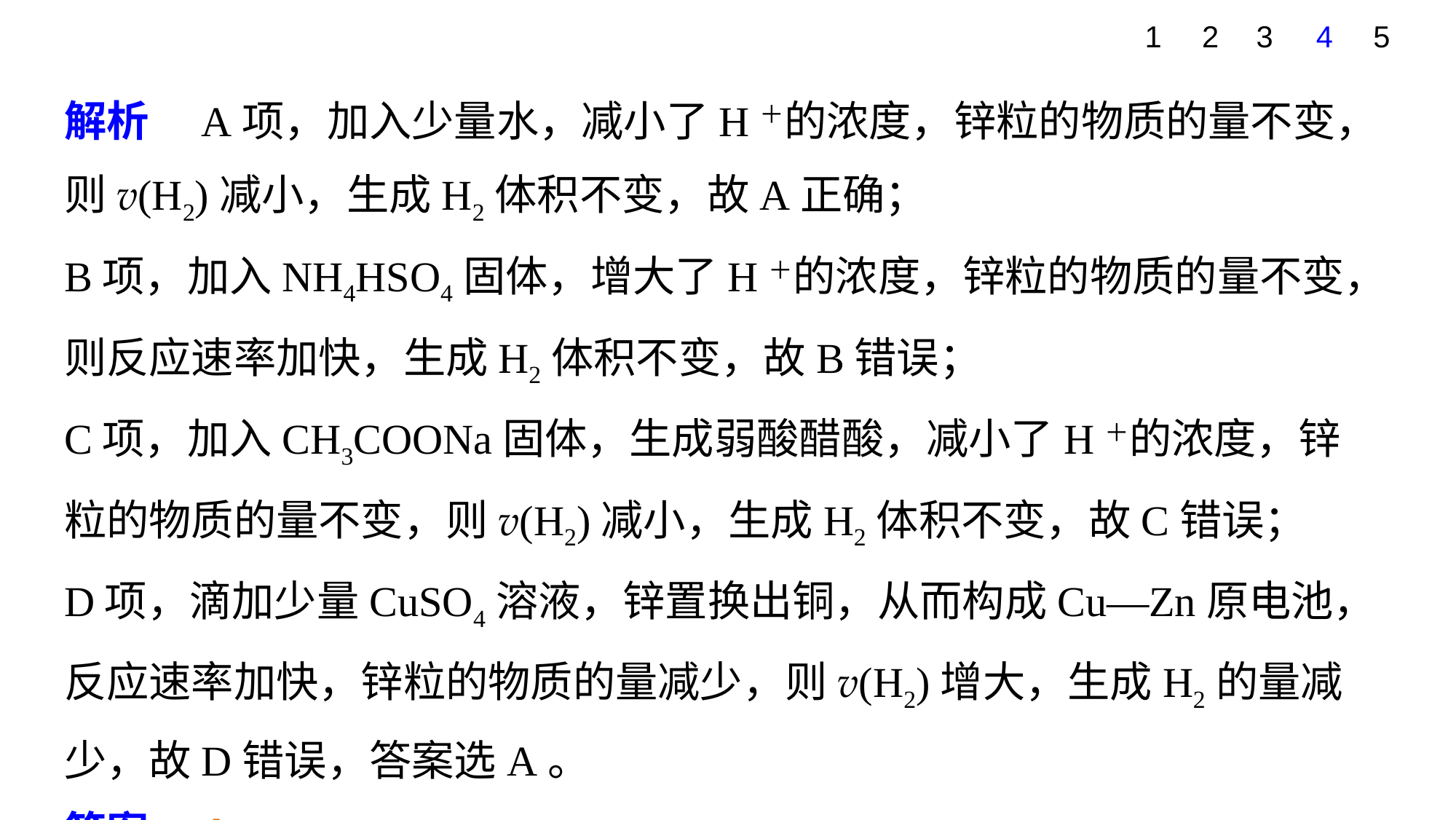

1
2
3
4
5
解析　A项，加入少量水，减小了H＋的浓度，锌粒的物质的量不变，则v(H2)减小，生成H2体积不变，故A正确；
B项，加入NH4HSO4固体，增大了H＋的浓度，锌粒的物质的量不变，则反应速率加快，生成H2体积不变，故B错误；
C项，加入CH3COONa固体，生成弱酸醋酸，减小了H＋的浓度，锌粒的物质的量不变，则v(H2)减小，生成H2体积不变，故C错误；
D项，滴加少量CuSO4溶液，锌置换出铜，从而构成Cu—Zn原电池，反应速率加快，锌粒的物质的量减少，则v(H2)增大，生成H2的量减少，故D错误，答案选A。
答案　A